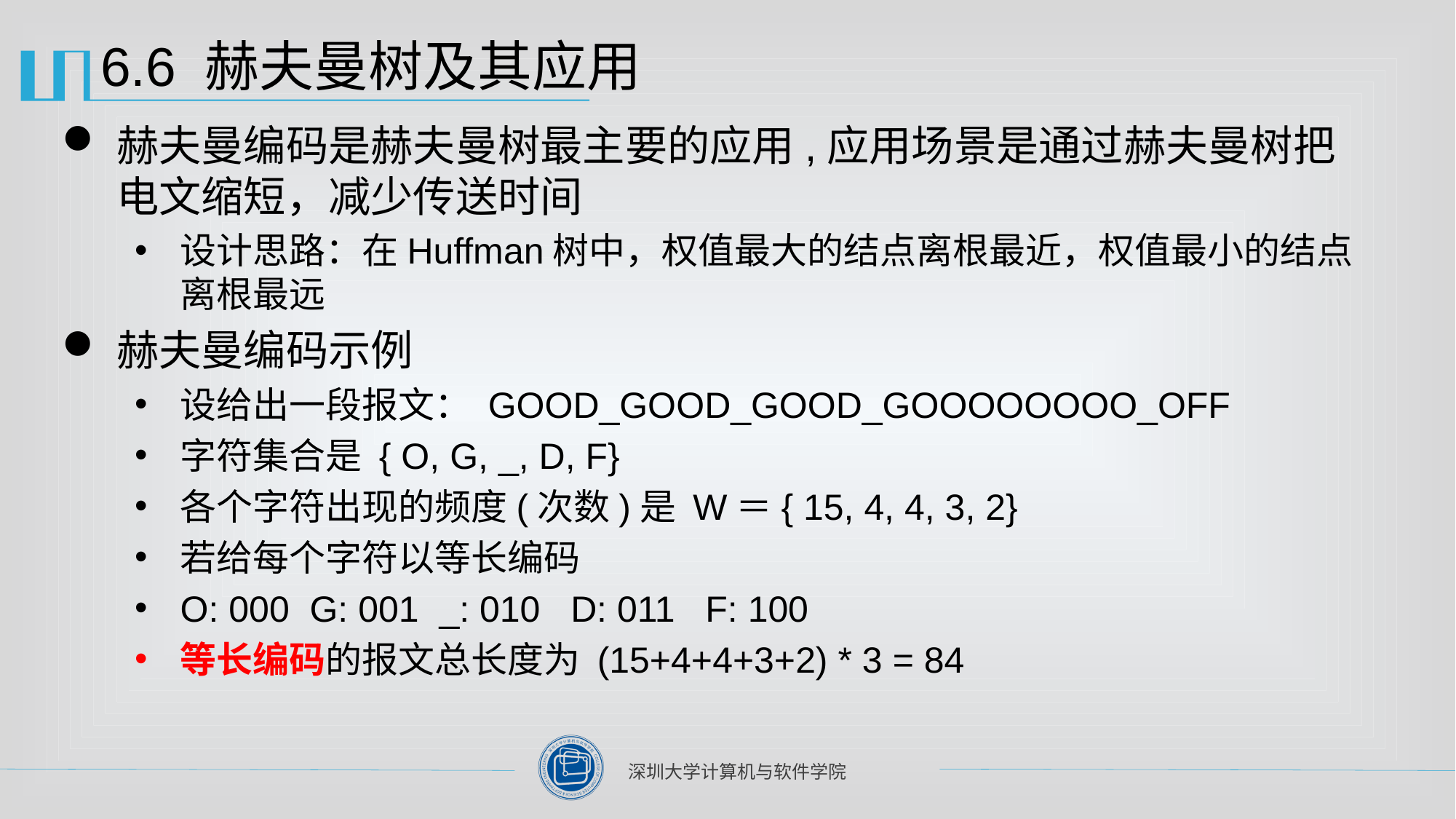

# 6.6 赫夫曼树及其应用
赫夫曼编码是赫夫曼树最主要的应用,应用场景是通过赫夫曼树把电文缩短，减少传送时间
设计思路：在Huffman树中，权值最大的结点离根最近，权值最小的结点离根最远
赫夫曼编码示例
设给出一段报文： GOOD_GOOD_GOOD_GOOOOOOOO_OFF
字符集合是 { O, G, _, D, F}
各个字符出现的频度(次数)是 W＝{ 15, 4, 4, 3, 2}
若给每个字符以等长编码
O: 000  G: 001  _: 010   D: 011   F: 100
等长编码的报文总长度为 (15+4+4+3+2) * 3 = 84

86